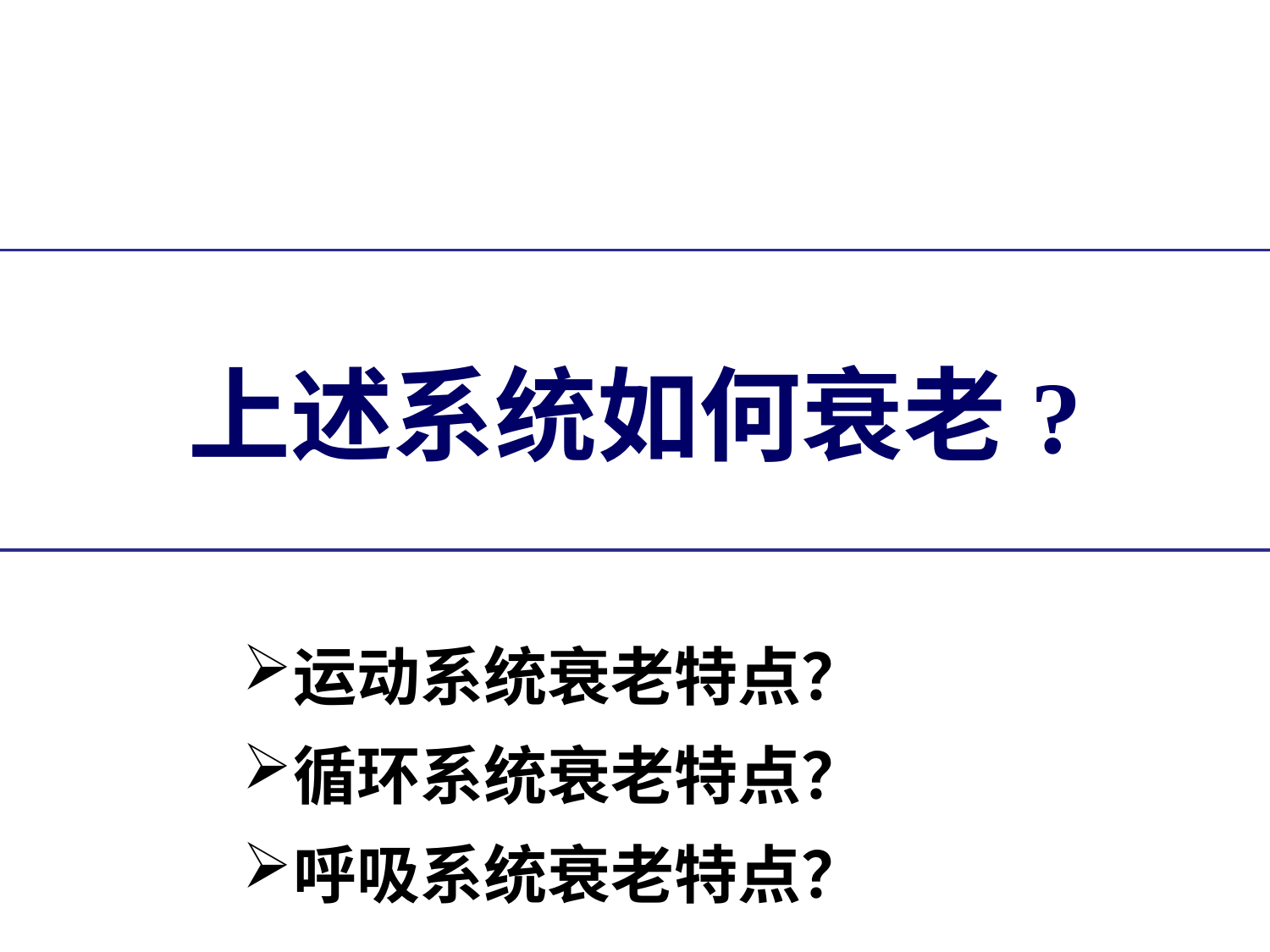

上述系统如何衰老?

运动系统衰老特点？
循环系统衰老特点？
呼吸系统衰老特点？